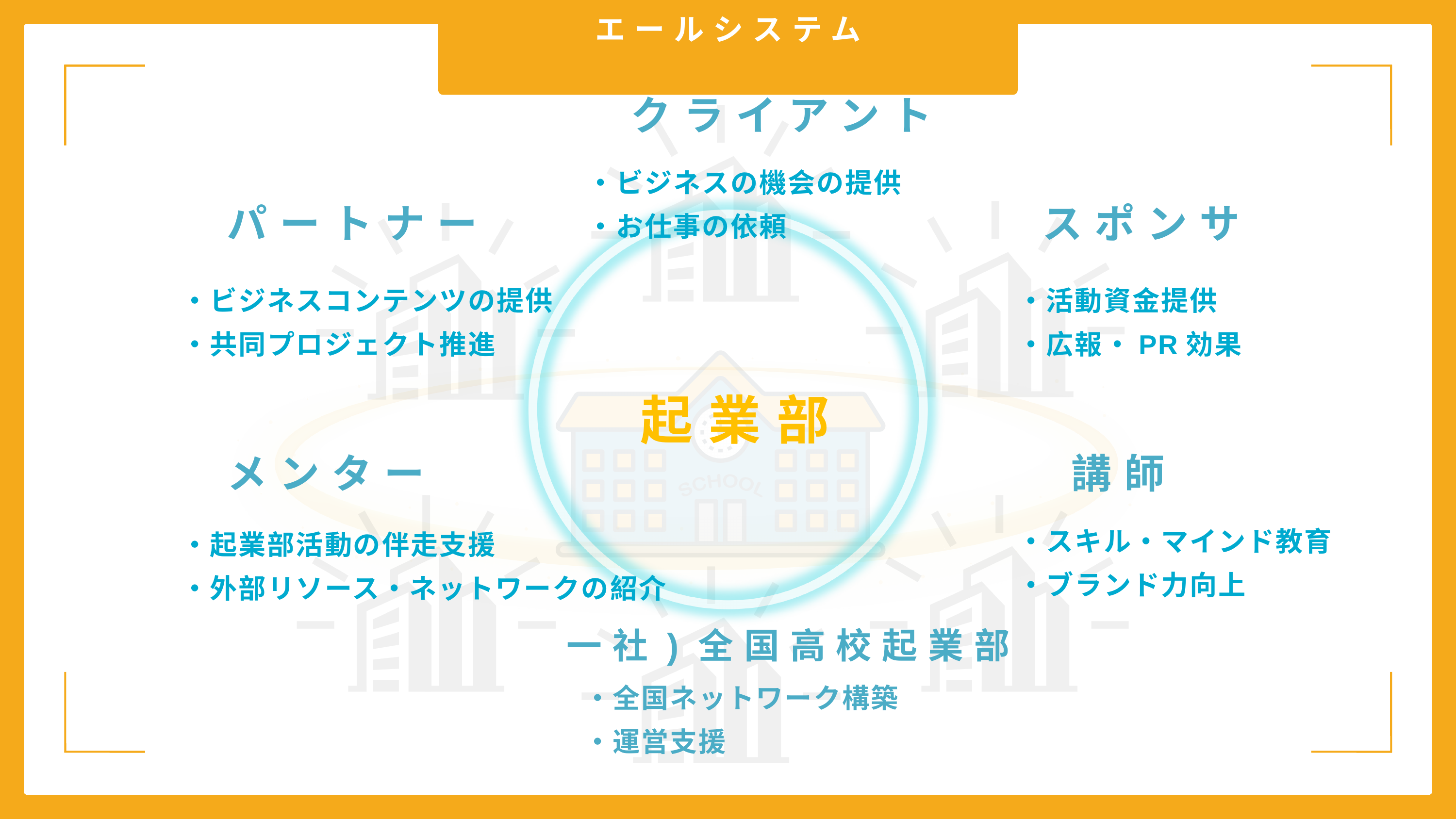

エールシステム

クライアント

・ビジネスの機会の提供
・お仕事の依頼

パートナー
スポンサー
・ビジネスコンテンツの提供
・共同プロジェクト推進
・活動資金提供
・広報・PR効果
起業部
メンター
講師
・スキル・マインド教育
・ブランド力向上
・起業部活動の伴走支援
・外部リソース・ネットワークの紹介
(一社)全国高校起業部
・全国ネットワーク構築
・運営支援